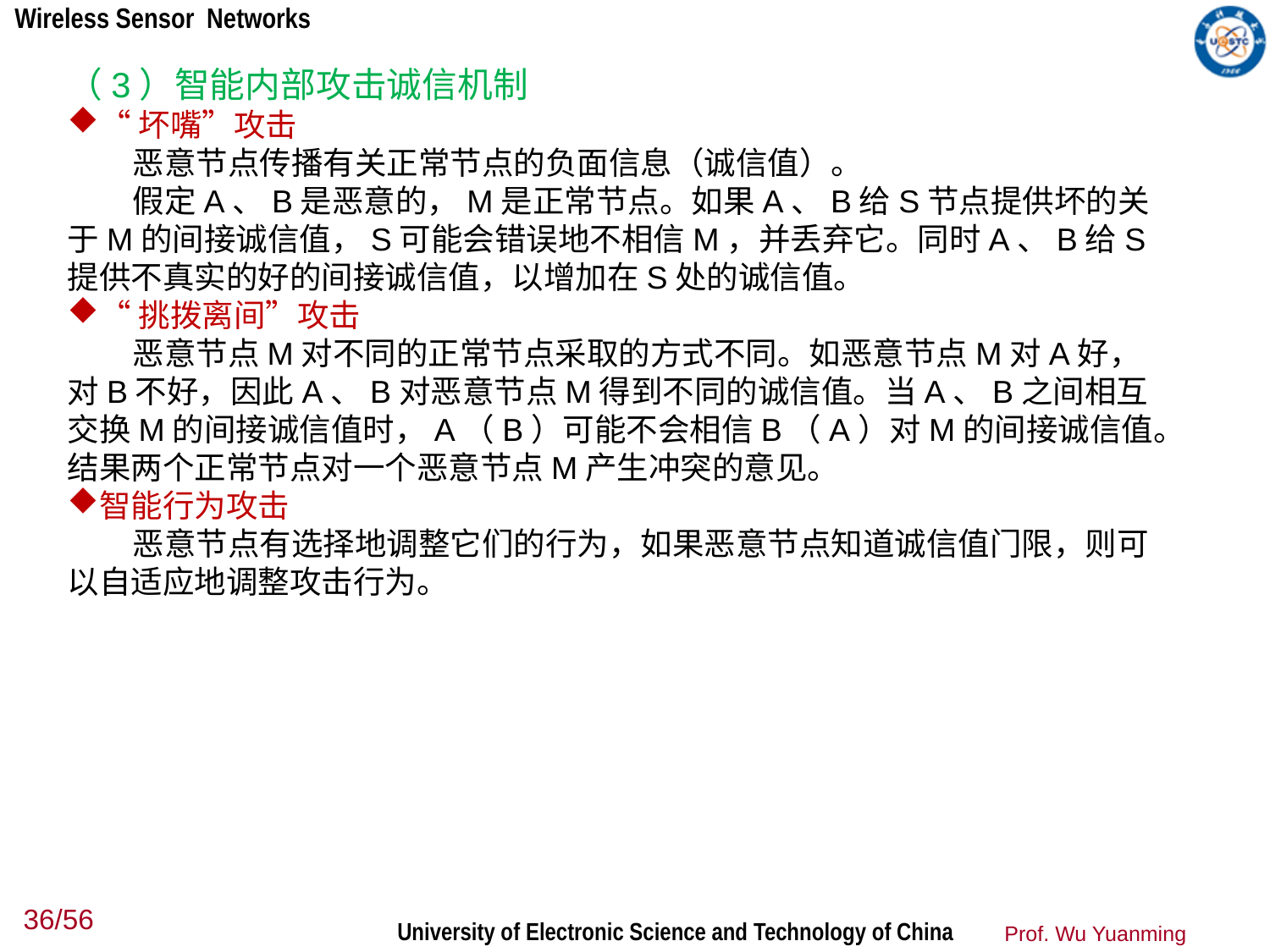

（3）智能内部攻击诚信机制
“坏嘴”攻击
        恶意节点传播有关正常节点的负面信息（诚信值）。
        假定A、B是恶意的，M是正常节点。如果A、B给S节点提供坏的关于M的间接诚信值，S可能会错误地不相信M，并丢弃它。同时A、B给S提供不真实的好的间接诚信值，以增加在S处的诚信值。
“挑拨离间”攻击
        恶意节点M对不同的正常节点采取的方式不同。如恶意节点M对A好，对B不好，因此A、B对恶意节点M得到不同的诚信值。当A、B之间相互交换M的间接诚信值时，A（B）可能不会相信B（A）对M的间接诚信值。结果两个正常节点对一个恶意节点M产生冲突的意见。
智能行为攻击
        恶意节点有选择地调整它们的行为，如果恶意节点知道诚信值门限，则可以自适应地调整攻击行为。
36/56
Prof. Wu Yuanming